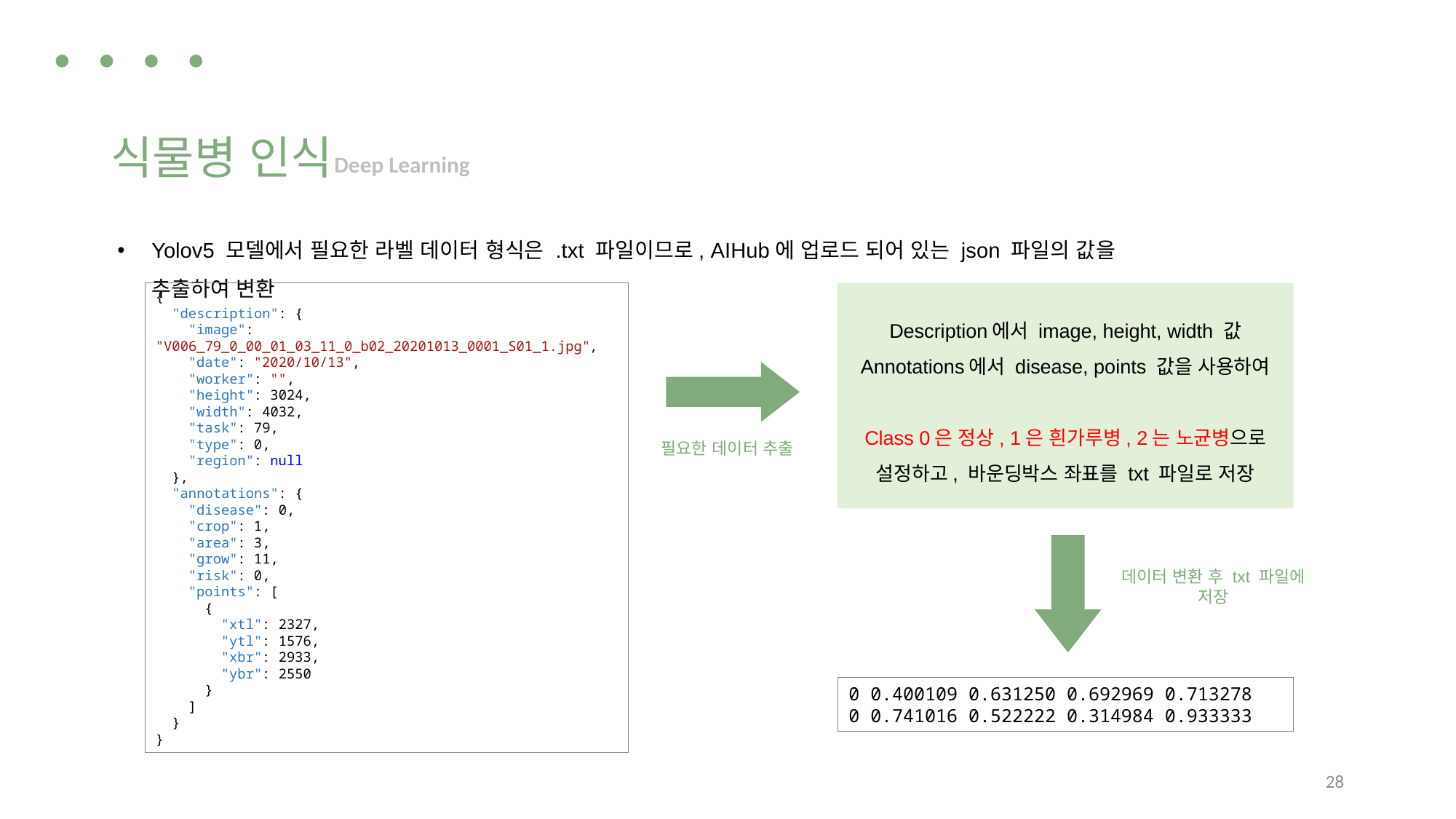

식물병 인식
Deep Learning
Yolov5 모델에서 필요한 라벨 데이터 형식은 .txt 파일이므로, AIHub에 업로드 되어 있는 json 파일의 값을 추출하여 변환
{
  "description": {
    "image": "V006_79_0_00_01_03_11_0_b02_20201013_0001_S01_1.jpg",
    "date": "2020/10/13",
    "worker": "",
    "height": 3024,
    "width": 4032,
    "task": 79,
    "type": 0,
    "region": null
  },
  "annotations": {
    "disease": 0,
    "crop": 1,
    "area": 3,
    "grow": 11,
    "risk": 0,
    "points": [
      {
        "xtl": 2327,
        "ytl": 1576,
        "xbr": 2933,
        "ybr": 2550
      }
    ]
  }
}
Description에서 image, height, width 값
Annotations에서 disease, points 값을 사용하여

Class 0은 정상, 1은 흰가루병, 2는 노균병으로
설정하고, 바운딩박스 좌표를 txt 파일로 저장

필요한 데이터 추출

데이터 변환 후 txt 파일에 저장
0 0.400109 0.631250 0.692969 0.713278
0 0.741016 0.522222 0.314984 0.933333
28